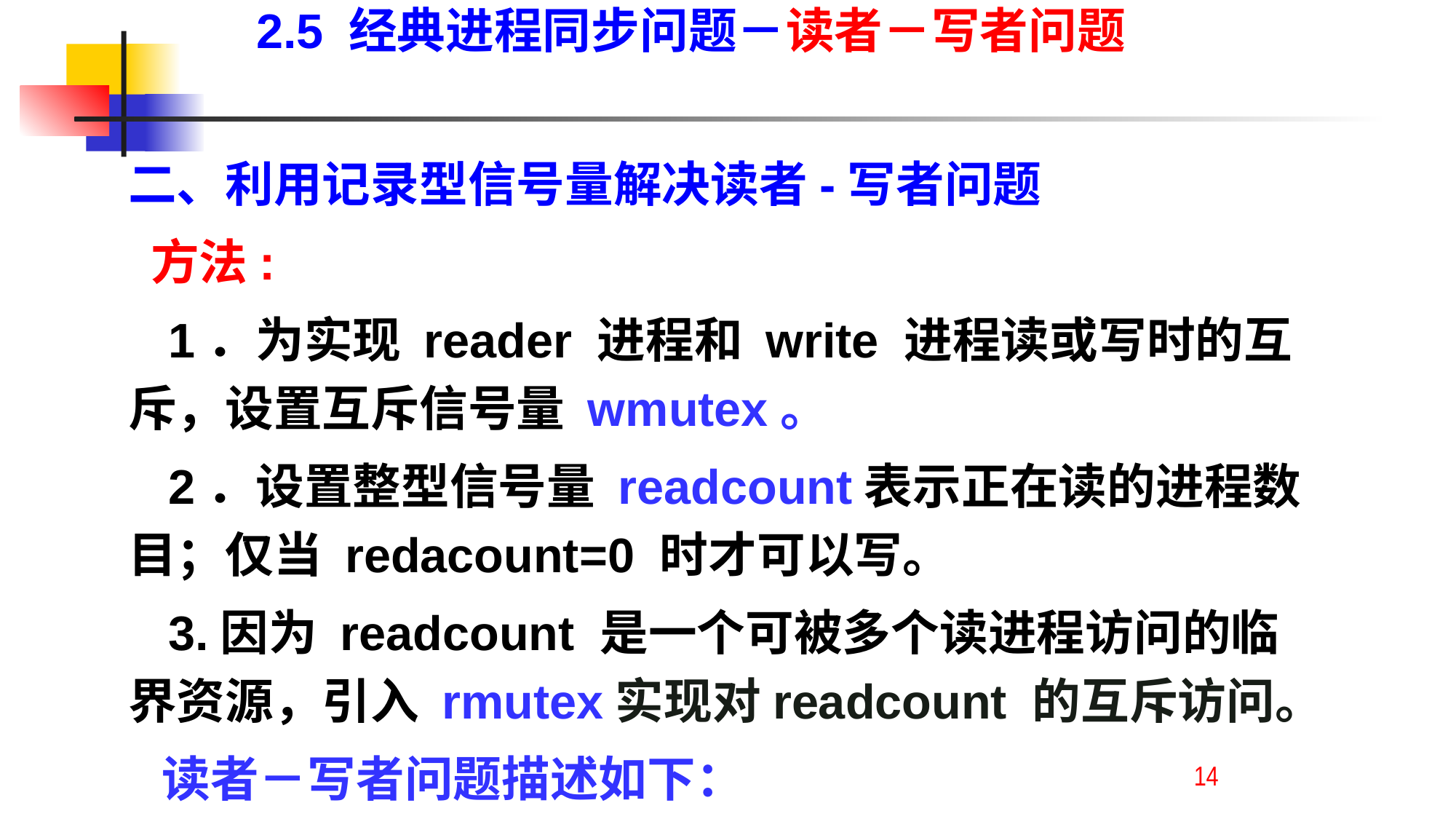

2.5 经典进程同步问题－读者－写者问题
二、利用记录型信号量解决读者-写者问题
 方法:
   1．为实现 reader 进程和 write 进程读或写时的互斥，设置互斥信号量 wmutex。
   2．设置整型信号量 readcount表示正在读的进程数目；仅当 redacount=0 时才可以写。
   3.因为 readcount 是一个可被多个读进程访问的临界资源，引入 rmutex实现对readcount 的互斥访问。
  读者－写者问题描述如下：
14